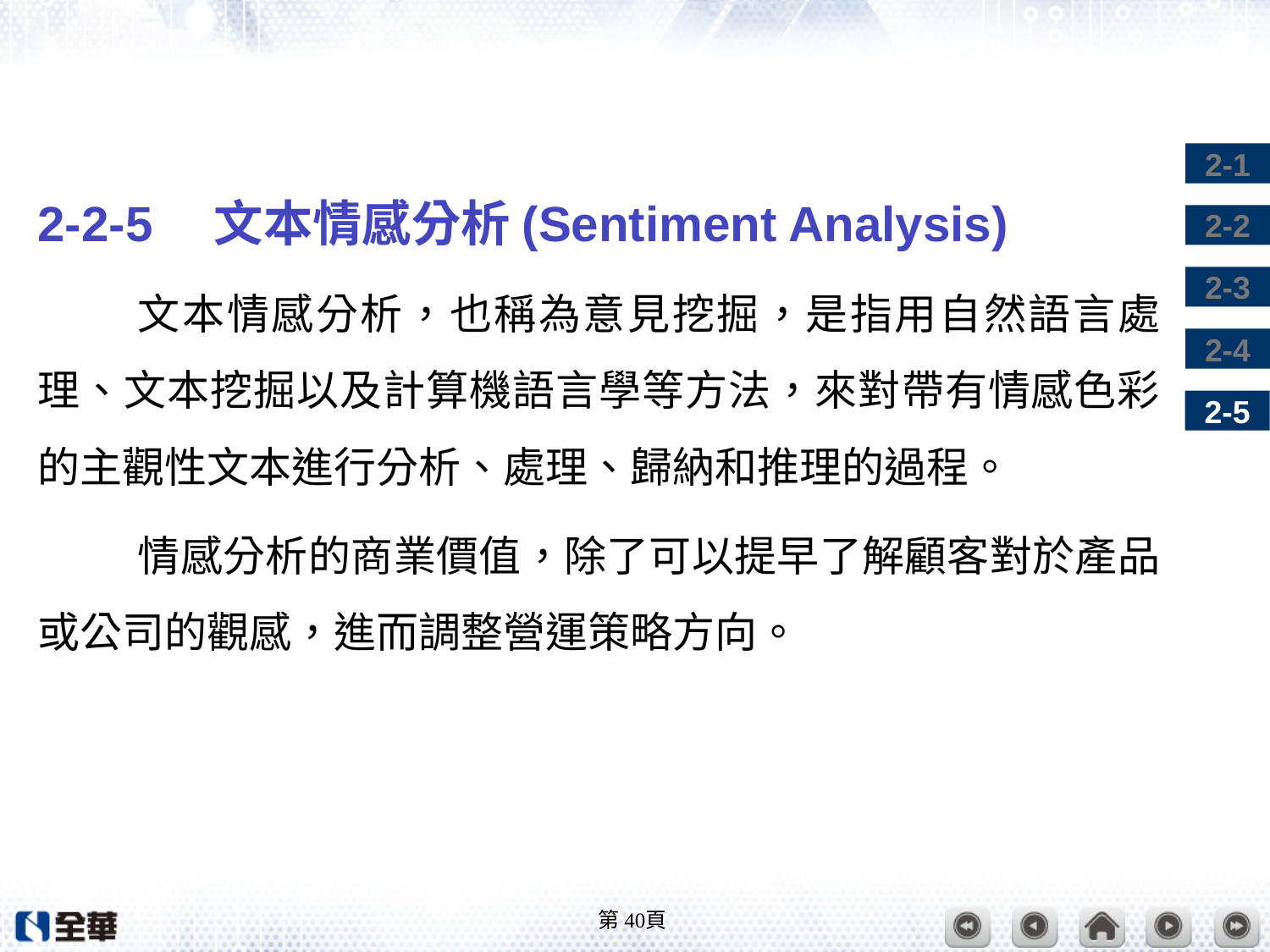

#
2-2-5　文本情感分析(Sentiment Analysis)
文本情感分析，也稱為意見挖掘，是指用自然語言處理、文本挖掘以及計算機語言學等方法，來對帶有情感色彩的主觀性文本進行分析、處理、歸納和推理的過程。
情感分析的商業價值，除了可以提早了解顧客對於產品或公司的觀感，進而調整營運策略方向。